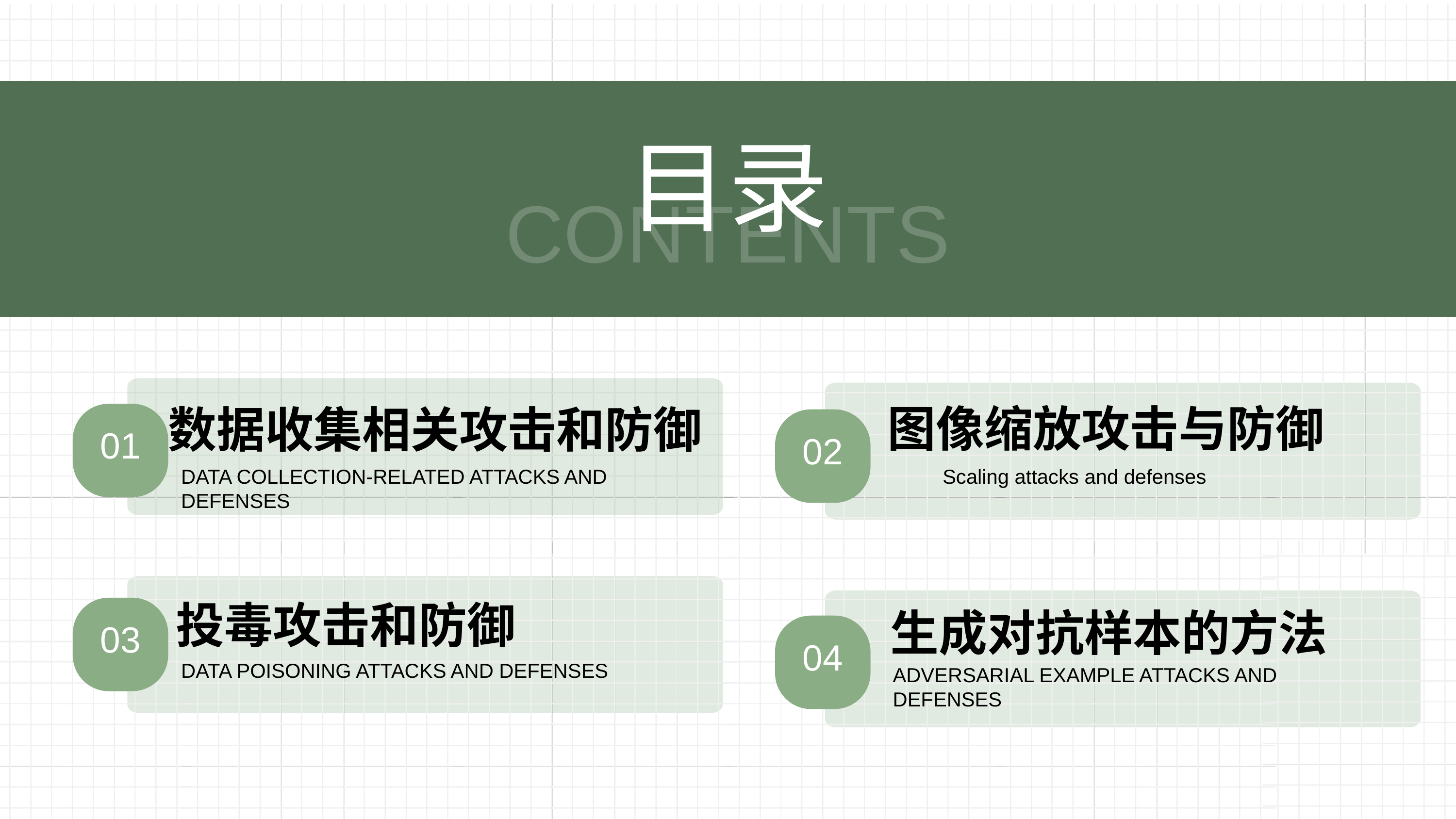

目录
CONTENTS

图像缩放攻击与防御
Scaling attacks and defenses
数据收集相关攻击和防御
DATA COLLECTION-RELATED ATTACKS AND DEFENSES

01

02

投毒攻击和防御
DATA POISONING ATTACKS AND DEFENSES

03
生成对抗样本的方法
ADVERSARIAL EXAMPLE ATTACKS AND DEFENSES

04